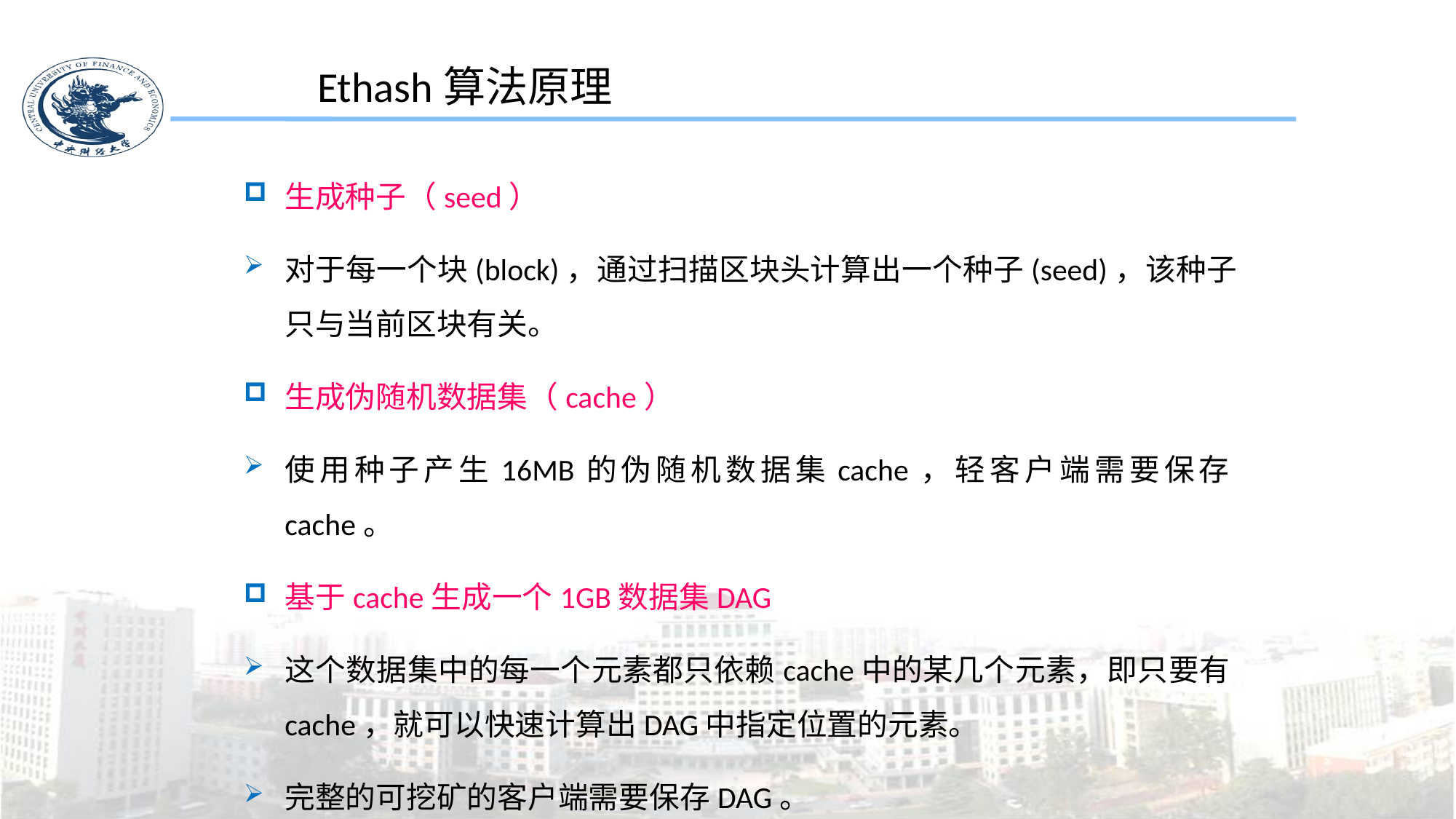

Ethash算法原理
生成种子（seed）
对于每一个块(block)，通过扫描区块头计算出一个种子(seed)，该种子只与当前区块有关。
生成伪随机数据集（cache）
使用种子产生16MB的伪随机数据集cache，轻客户端需要保存cache。
基于cache生成一个1GB数据集DAG
这个数据集中的每一个元素都只依赖cache中的某几个元素，即只要有cache，就可以快速计算出DAG中指定位置的元素。
完整的可挖矿的客户端需要保存DAG。